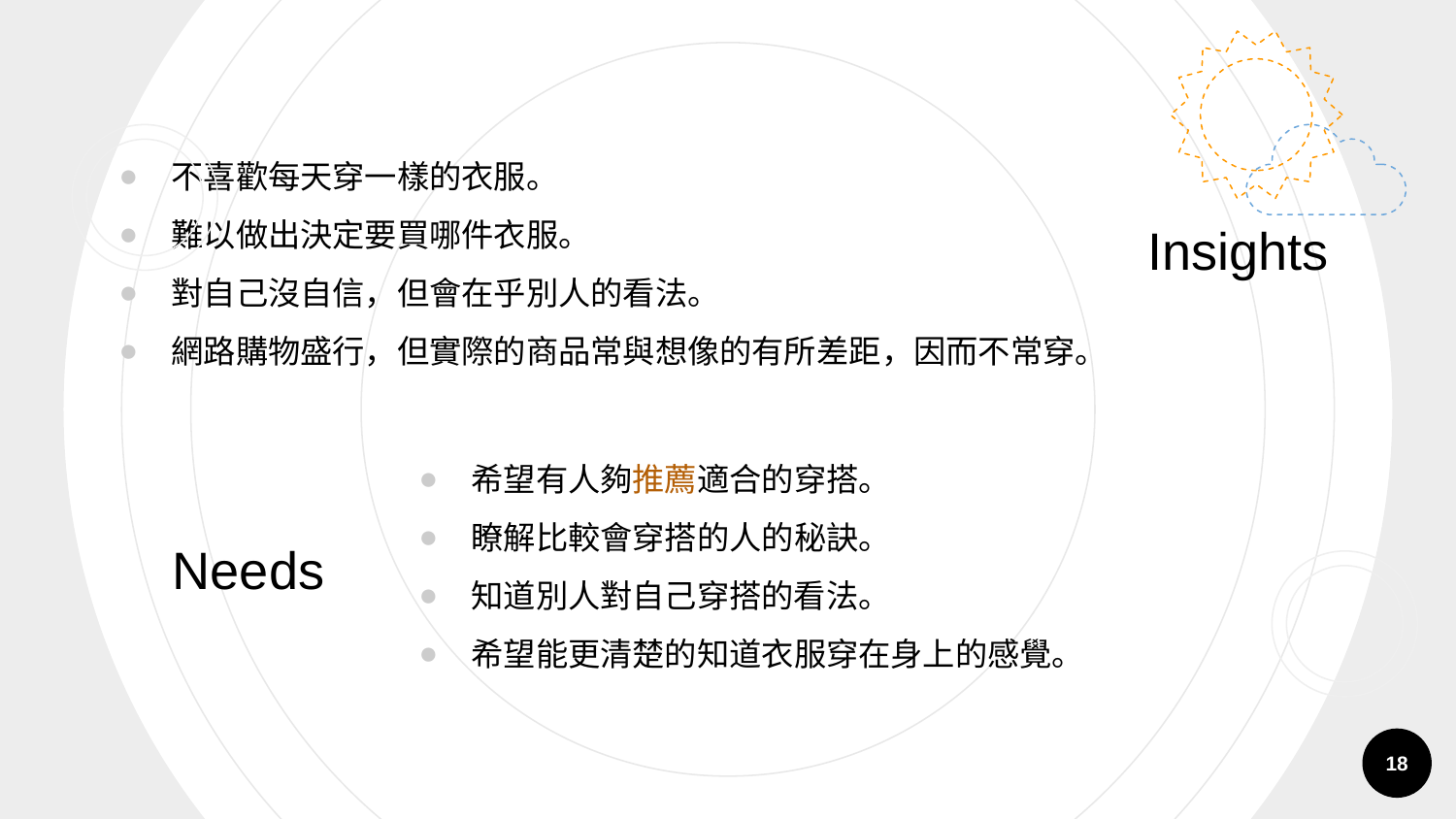

不喜歡每天穿一樣的衣服。
難以做出決定要買哪件衣服。
對自己沒自信，但會在乎別人的看法。
網路購物盛行，但實際的商品常與想像的有所差距，因而不常穿。

Insights
希望有人夠推薦適合的穿搭。
瞭解比較會穿搭的人的秘訣。
知道別人對自己穿搭的看法。
希望能更清楚的知道衣服穿在身上的感覺。
Needs

18